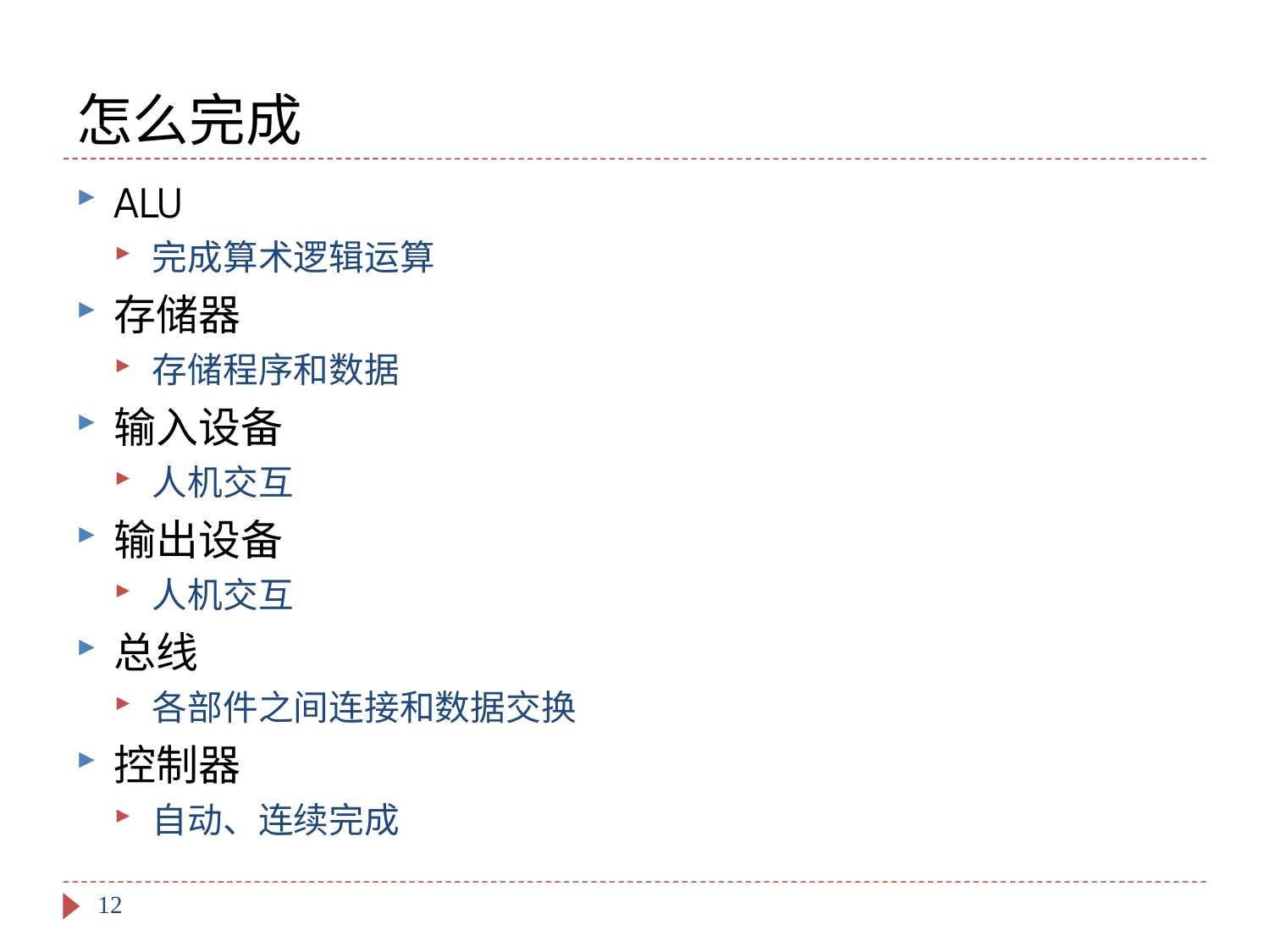

# 怎么完成
ALU
完成算术逻辑运算
存储器
存储程序和数据
输入设备
人机交互
输出设备
人机交互
总线
各部件之间连接和数据交换
控制器
自动、连续完成

12